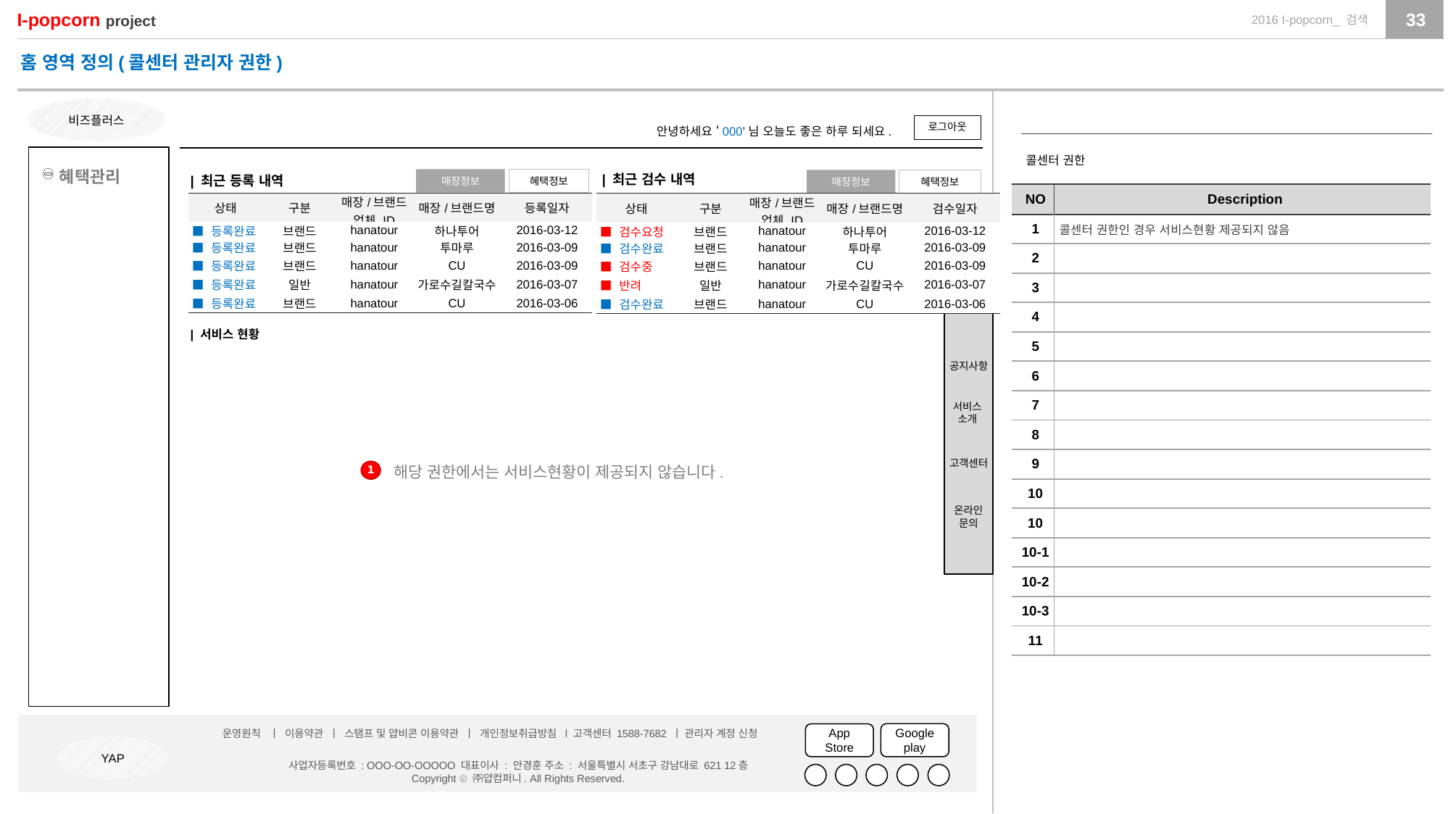

홈 영역 정의(콜센터 관리자 권한)
비즈플러스
로그아웃

안녕하세요 ‘000’님 오늘도 좋은 하루 되세요.

콜센터 권한
혜택관리
| 최근 검수 내역
| 최근 등록 내역

혜택정보
매장정보
혜택정보
매장정보
| NO | Description |
| --- | --- |
| 1 | 콜센터 권한인 경우 서비스현황 제공되지 않음 |
| 2 |  |
| 3 |  |
| 4 |  |
| 5 |  |
| 6 |  |
| 7 |  |
| 8 |  |
| 9 |  |
| 10 |  |
| 10 |  |
| 10-1 |  |
| 10-2 |  |
| 10-3 |  |
| 11 |  |
| 상태 | 구분 | 매장/브랜드 업체 ID | 매장/브랜드명 | 등록일자 |
| --- | --- | --- | --- | --- |
| ■ 등록완료 | 브랜드 | hanatour | 하나투어 | 2016-03-12 |
| ■ 등록완료 | 브랜드 | hanatour | 투마루 | 2016-03-09 |
| ■ 등록완료 | 브랜드 | hanatour | CU | 2016-03-09 |
| ■ 등록완료 | 일반 | hanatour | 가로수길칼국수 | 2016-03-07 |
| ■ 등록완료 | 브랜드 | hanatour | CU | 2016-03-06 |
| 상태 | 구분 | 매장/브랜드 업체 ID | 매장/브랜드명 | 검수일자 |
| --- | --- | --- | --- | --- |
| ■ 검수요청 | 브랜드 | hanatour | 하나투어 | 2016-03-12 |
| ■ 검수완료 | 브랜드 | hanatour | 투마루 | 2016-03-09 |
| ■ 검수중 | 브랜드 | hanatour | CU | 2016-03-09 |
| ■ 반려 | 일반 | hanatour | 가로수길칼국수 | 2016-03-07 |
| ■ 검수완료 | 브랜드 | hanatour | CU | 2016-03-06 |

공지사항
서비스
소개
고객센터
온라인
문의
| 서비스 현황
해당 권한에서는 서비스현황이 제공되지 않습니다.
1

운영원칙   ㅣ  이용약관  ㅣ  스탬프 및 얍비콘 이용약관  ㅣ  개인정보취급방침  l 고객센터 1588-7682 ㅣ 관리자 계정 신청
Google play
App Store
YAP
사업자등록번호 : OOO-OO-OOOOO 대표이사 : 안경훈 주소 : 서울특별시 서초구 강남대로 621 12층
Copyright ⓒ ㈜얍컴퍼니. All Rights Reserved.